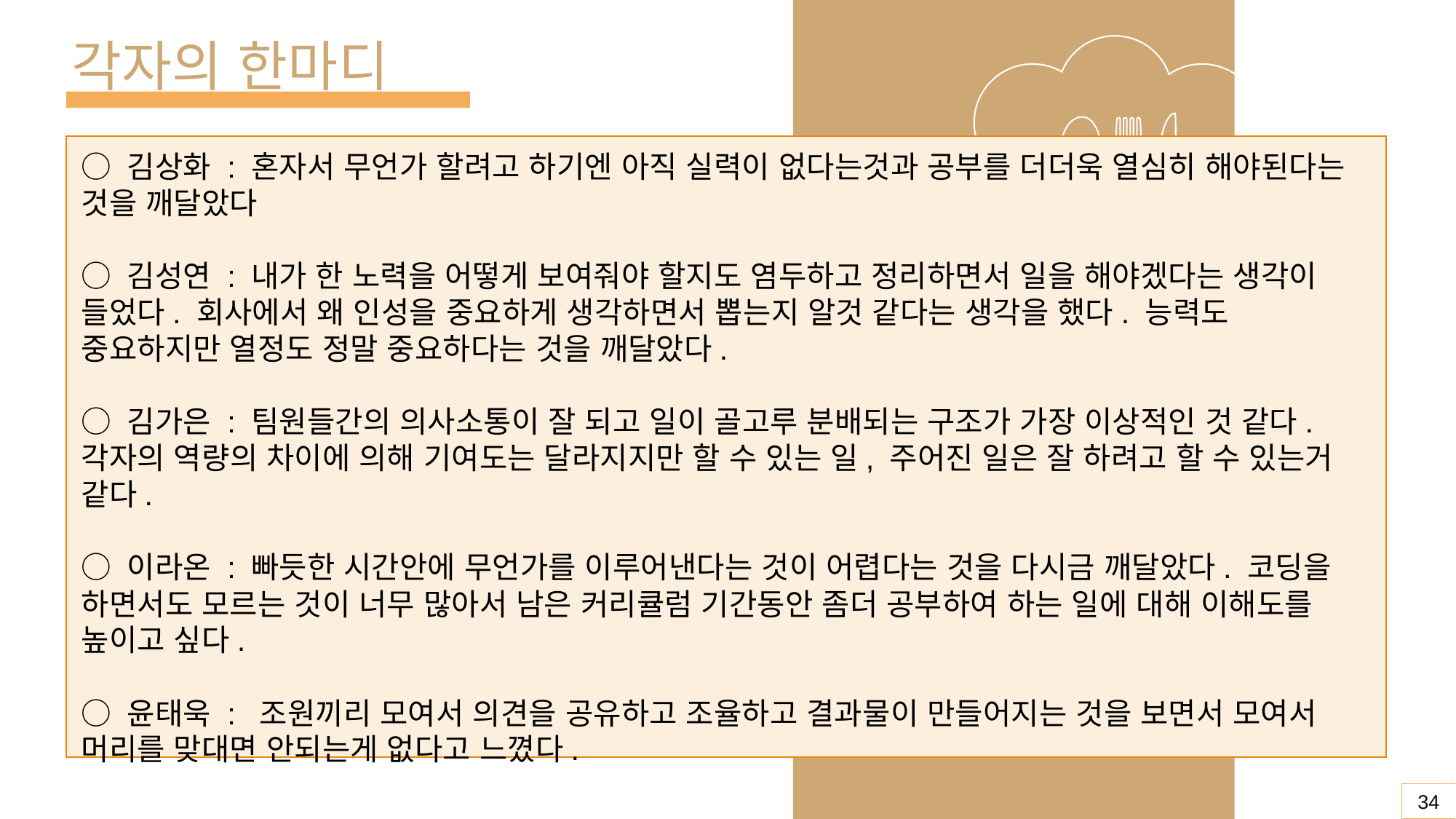

각자의 한마디

○ 김상화 : 혼자서 무언가 할려고 하기엔 아직 실력이 없다는것과 공부를 더더욱 열심히 해야된다는 것을 깨달았다

○ 김성연 : 내가 한 노력을 어떻게 보여줘야 할지도 염두하고 정리하면서 일을 해야겠다는 생각이 들었다. 회사에서 왜 인성을 중요하게 생각하면서 뽑는지 알것 같다는 생각을 했다. 능력도 중요하지만 열정도 정말 중요하다는 것을 깨달았다.

○ 김가은 : 팀원들간의 의사소통이 잘 되고 일이 골고루 분배되는 구조가 가장 이상적인 것 같다. 각자의 역량의 차이에 의해 기여도는 달라지지만 할 수 있는 일, 주어진 일은 잘 하려고 할 수 있는거 같다.

○ 이라온 : 빠듯한 시간안에 무언가를 이루어낸다는 것이 어렵다는 것을 다시금 깨달았다. 코딩을 하면서도 모르는 것이 너무 많아서 남은 커리큘럼 기간동안 좀더 공부하여 하는 일에 대해 이해도를 높이고 싶다.

○ 윤태욱 :  조원끼리 모여서 의견을 공유하고 조율하고 결과물이 만들어지는 것을 보면서 모여서 머리를 맞대면 안되는게 없다고 느꼈다.
34